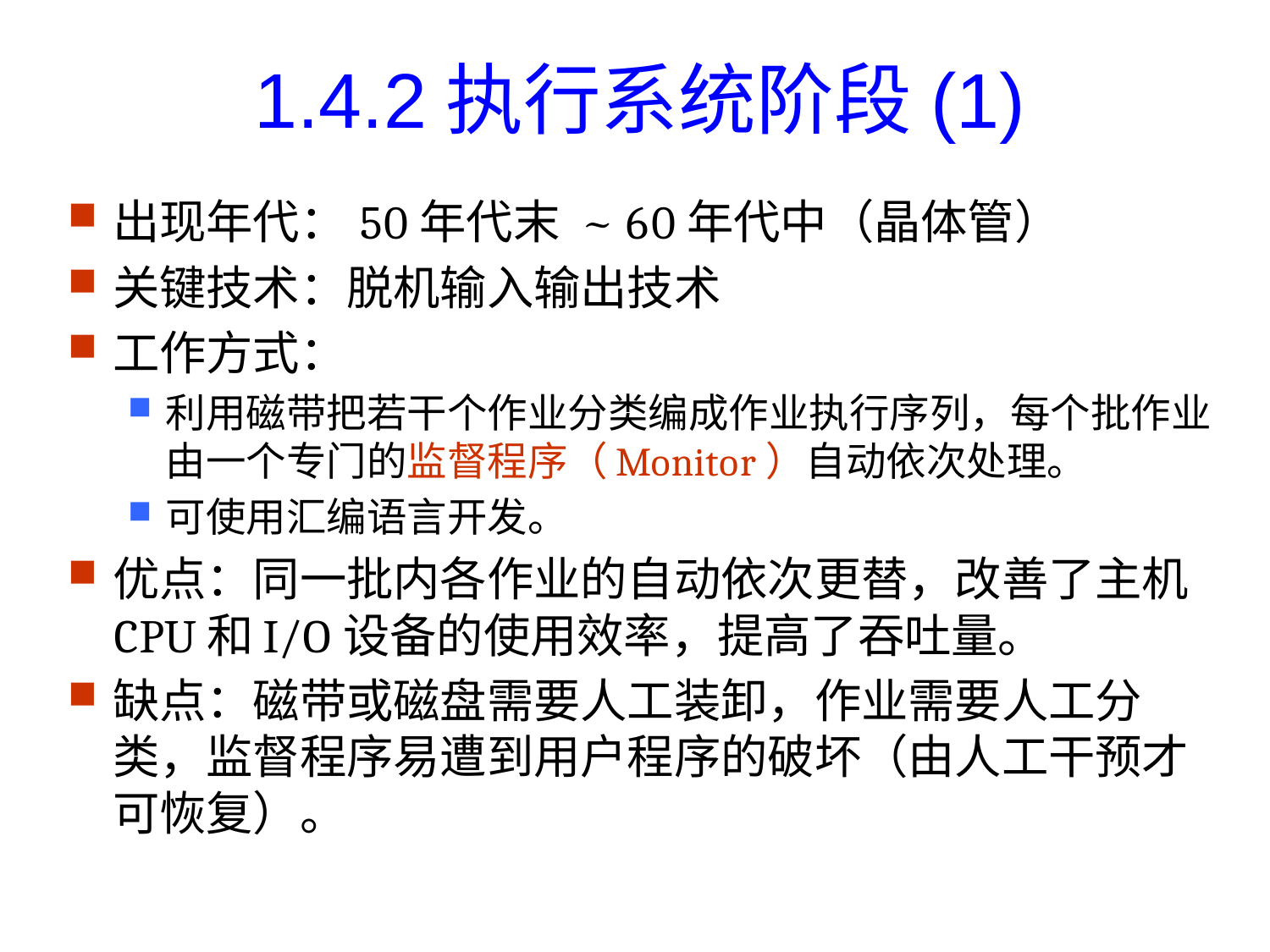

# 1.4.2执行系统阶段(1)
出现年代：50年代末 ~ 60年代中（晶体管）
关键技术：脱机输入输出技术
工作方式：
利用磁带把若干个作业分类编成作业执行序列，每个批作业由一个专门的监督程序（Monitor）自动依次处理。
可使用汇编语言开发。
优点：同一批内各作业的自动依次更替，改善了主机CPU和I/O设备的使用效率，提高了吞吐量。
缺点：磁带或磁盘需要人工装卸，作业需要人工分类，监督程序易遭到用户程序的破坏（由人工干预才可恢复）。